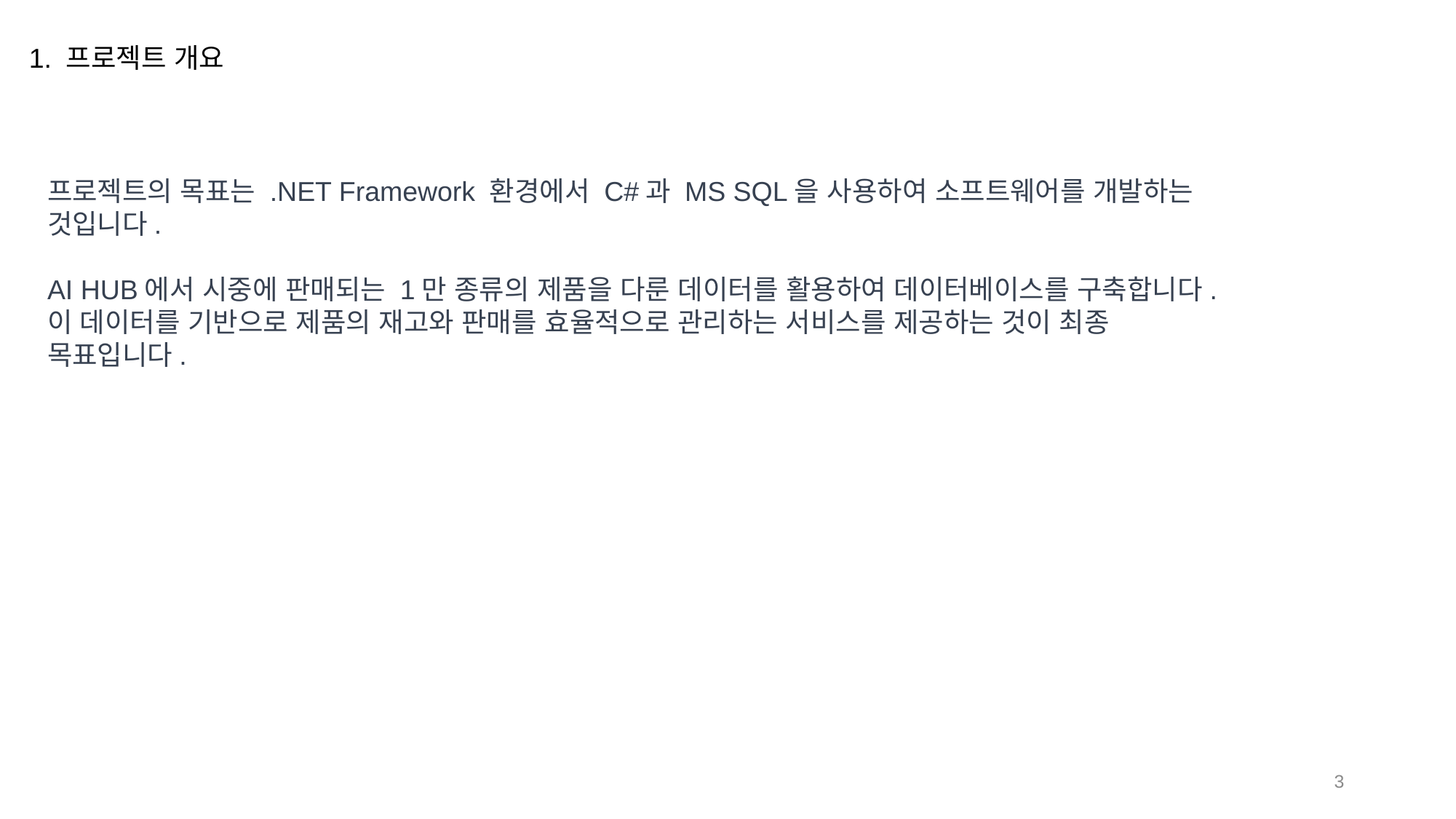

1. 프로젝트 개요
프로젝트의 목표는 .NET Framework 환경에서 C#과 MS SQL을 사용하여 소프트웨어를 개발하는 것입니다.

AI HUB에서 시중에 판매되는 1만 종류의 제품을 다룬 데이터를 활용하여 데이터베이스를 구축합니다. 이 데이터를 기반으로 제품의 재고와 판매를 효율적으로 관리하는 서비스를 제공하는 것이 최종 목표입니다.

3